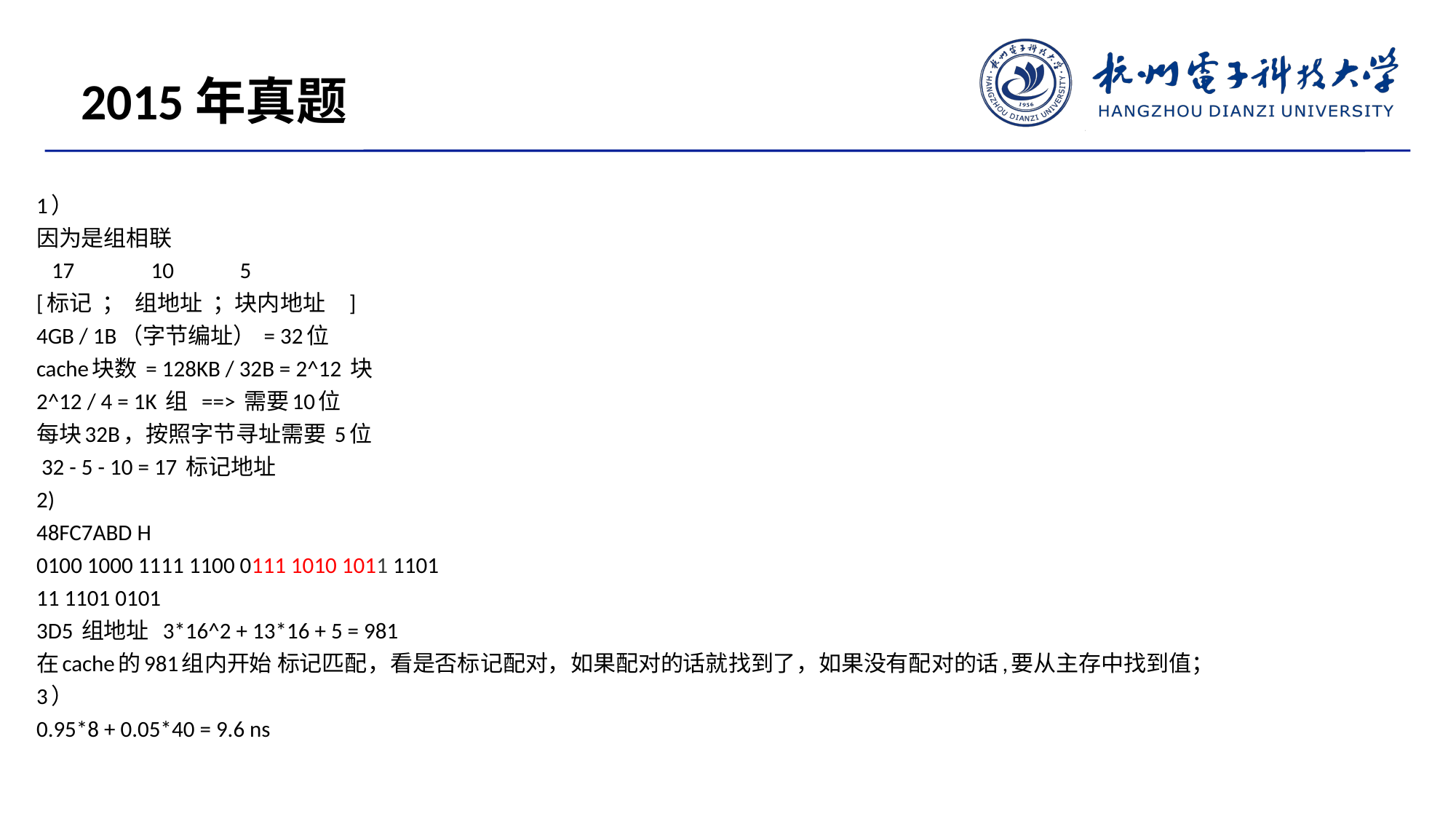

2015年真题
1）
因为是组相联
   17               10             5
[标记  ；  组地址  ；块内地址    ]
4GB / 1B（字节编址） = 32位
cache块数 = 128KB / 32B = 2^12 块
2^12 / 4 = 1K 组  ==> 需要10位
每块32B，按照字节寻址需要 5位
 32 - 5 - 10 = 17 标记地址
2)
48FC7ABD H
0100 1000 1111 1100 0111 1010 1011 1101
11 1101 0101
3D5 组地址  3*16^2 + 13*16 + 5 = 981
在cache的981组内开始 标记匹配，看是否标记配对，如果配对的话就找到了，如果没有配对的话,要从主存中找到值；
3）
0.95*8 + 0.05*40 = 9.6 ns